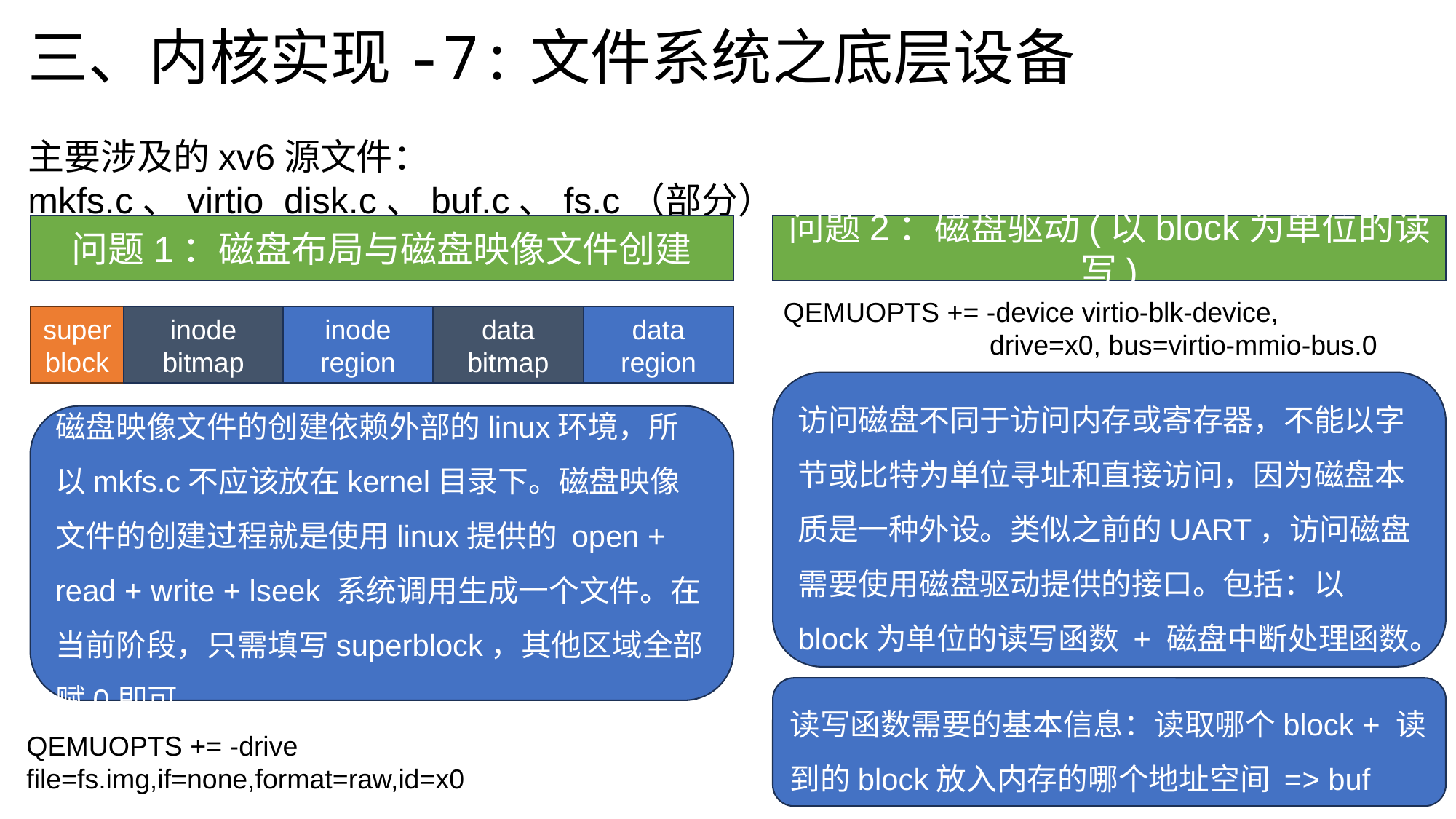

# 三、内核实现-7:文件系统之底层设备
主要涉及的xv6源文件：mkfs.c、virtio_disk.c、buf.c、fs.c（部分）
问题1：磁盘布局与磁盘映像文件创建
问题2：磁盘驱动(以block为单位的读写)
QEMUOPTS += -device virtio-blk-device,
                           drive=x0, bus=virtio-mmio-bus.0
superblock
inode bitmap
inode region
data bitmap
data region
访问磁盘不同于访问内存或寄存器，不能以字节或比特为单位寻址和直接访问，因为磁盘本质是一种外设。类似之前的UART，访问磁盘需要使用磁盘驱动提供的接口。包括：以block为单位的读写函数 + 磁盘中断处理函数。
磁盘映像文件的创建依赖外部的linux环境，所以mkfs.c不应该放在kernel目录下。磁盘映像文件的创建过程就是使用linux提供的 open + read + write + lseek 系统调用生成一个文件。在当前阶段，只需填写superblock，其他区域全部赋0即可。
读写函数需要的基本信息：读取哪个block + 读到的block放入内存的哪个地址空间 => buf
QEMUOPTS += -drive file=fs.img,if=none,format=raw,id=x0